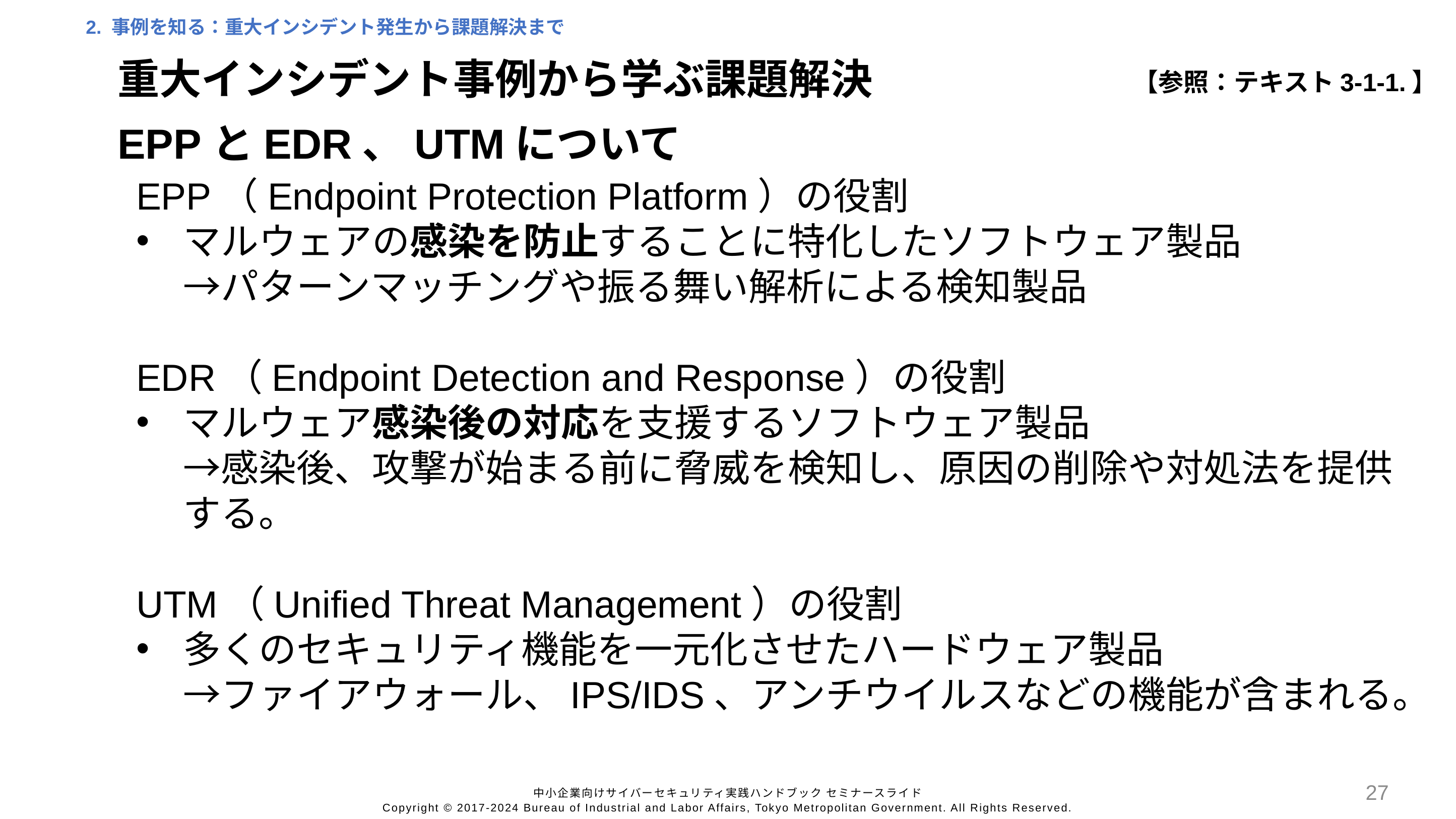

2. 事例を知る：重大インシデント発生から課題解決まで
重大インシデント事例から学ぶ課題解決
【参照：テキスト3-1-1.】
EPPとEDR、UTMについて
EPP（Endpoint Protection Platform）の役割
マルウェアの感染を防止することに特化したソフトウェア製品
→パターンマッチングや振る舞い解析による検知製品

EDR（Endpoint Detection and Response）の役割
マルウェア感染後の対応を支援するソフトウェア製品
→感染後、攻撃が始まる前に脅威を検知し、原因の削除や対処法を提供する。

UTM（Unified Threat Management）の役割
多くのセキュリティ機能を一元化させたハードウェア製品
→ファイアウォール、IPS/IDS、アンチウイルスなどの機能が含まれる。
27